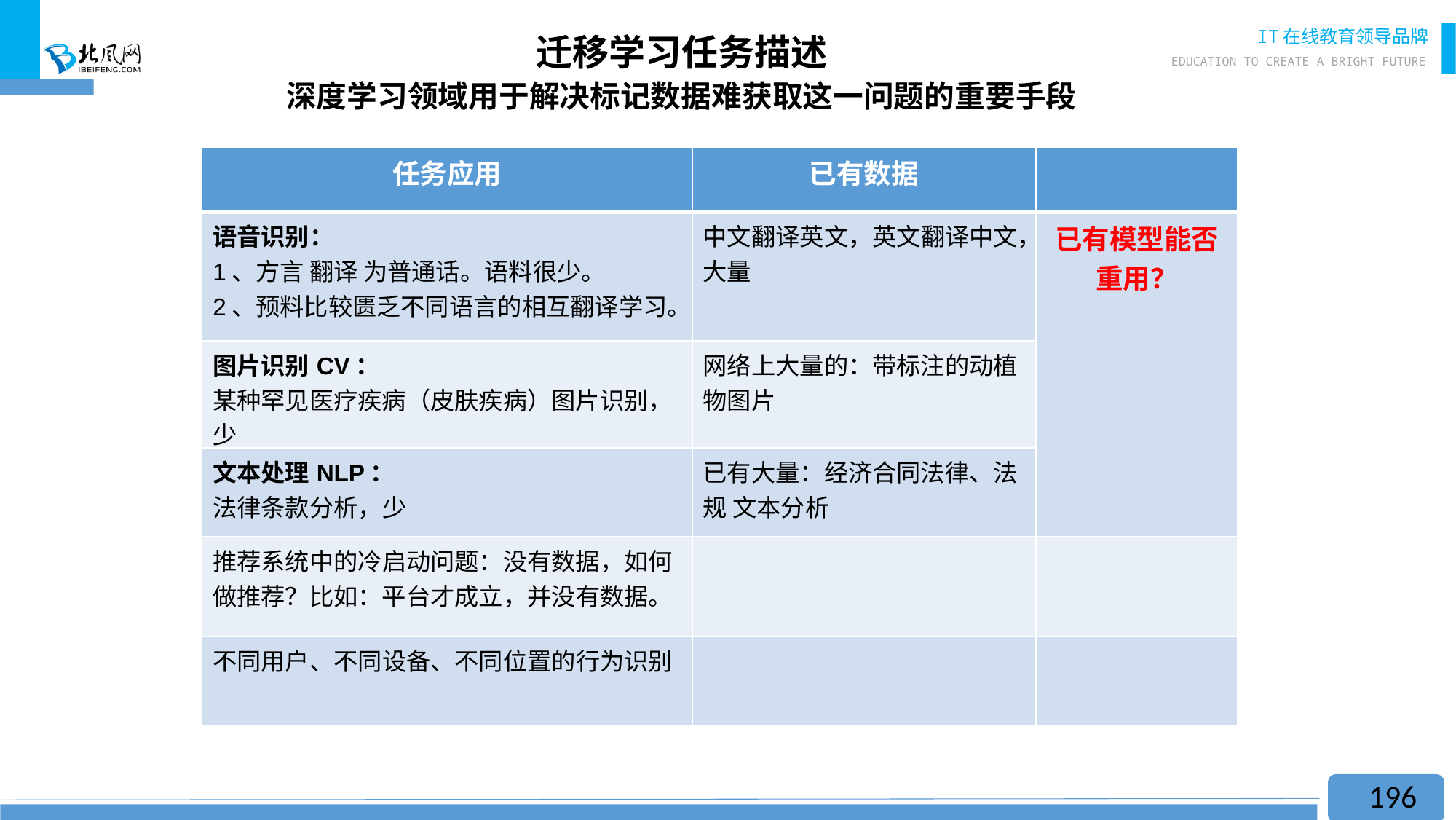

# 迁移学习任务描述 深度学习领域用于解决标记数据难获取这一问题的重要手段

| 任务应用 | 已有数据 |  |
| --- | --- | --- |
| 语音识别： 1、方言 翻译 为普通话。语料很少。 2、预料比较匮乏不同语言的相互翻译学习。 | 中文翻译英文，英文翻译中文，大量 | 已有模型能否重用？ |
| 图片识别CV： 某种罕见医疗疾病（皮肤疾病）图片识别，少 | 网络上大量的：带标注的动植物图片 |  |
| 文本处理NLP： 法律条款分析，少 | 已有大量：经济合同法律、法规 文本分析 |  |
| 推荐系统中的冷启动问题：没有数据，如何做推荐？比如：平台才成立，并没有数据。 |  |  |
| 不同用户、不同设备、不同位置的行为识别 |  |  |